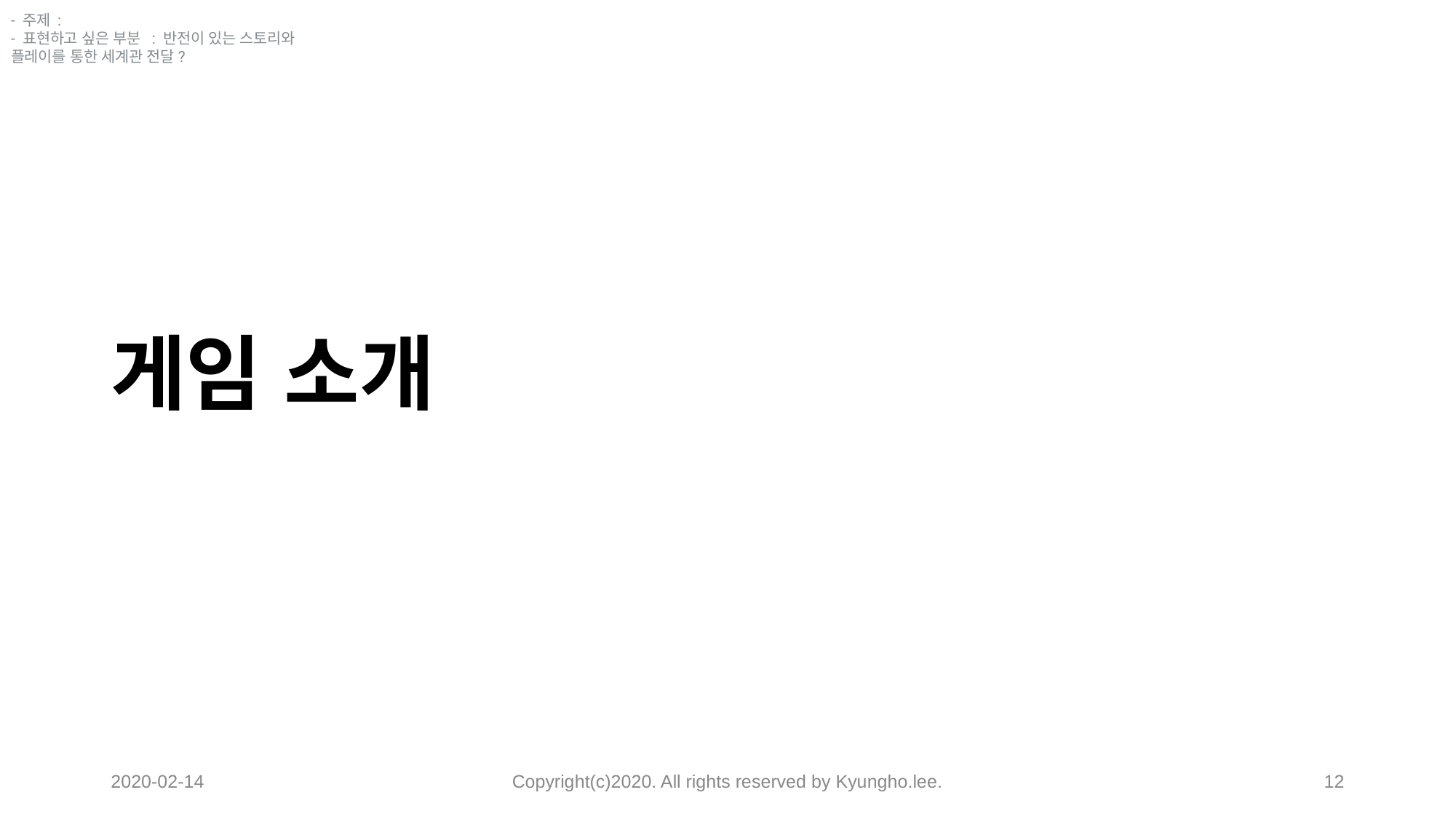

- 주제 :
- 표현하고 싶은 부분  : 반전이 있는 스토리와 플레이를 통한 세계관 전달?
게임 소개
2020-02-14
Copyright(c)2020. All rights reserved by Kyungho.lee.
12